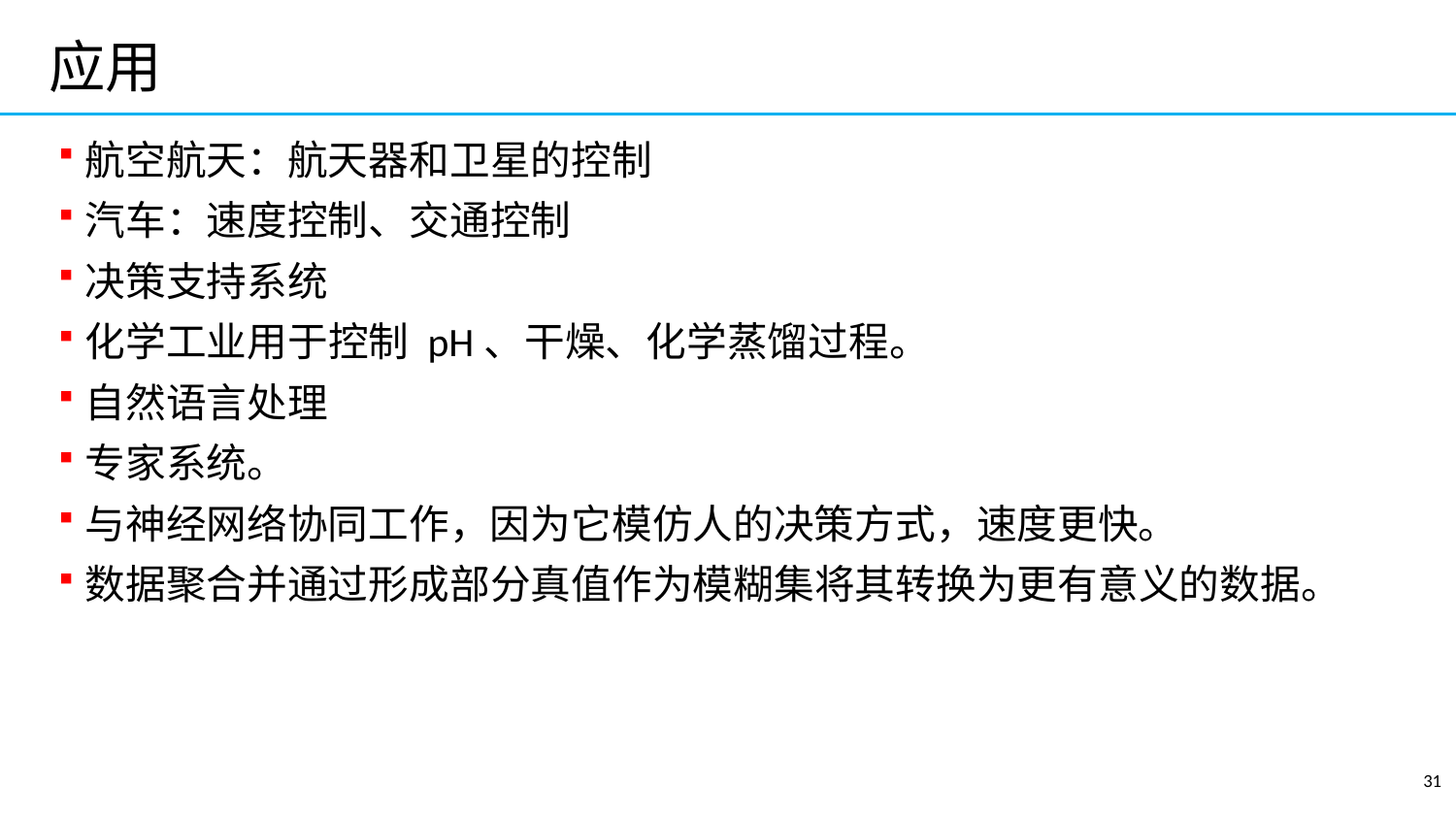

# 应用

航空航天：航天器和卫星的控制
汽车：速度控制、交通控制
决策支持系统
化学工业用于控制 pH、干燥、化学蒸馏过程。
自然语言处理
专家系统。
与神经网络协同工作，因为它模仿人的决策方式，速度更快。
数据聚合并通过形成部分真值作为模糊集将其转换为更有意义的数据。
31